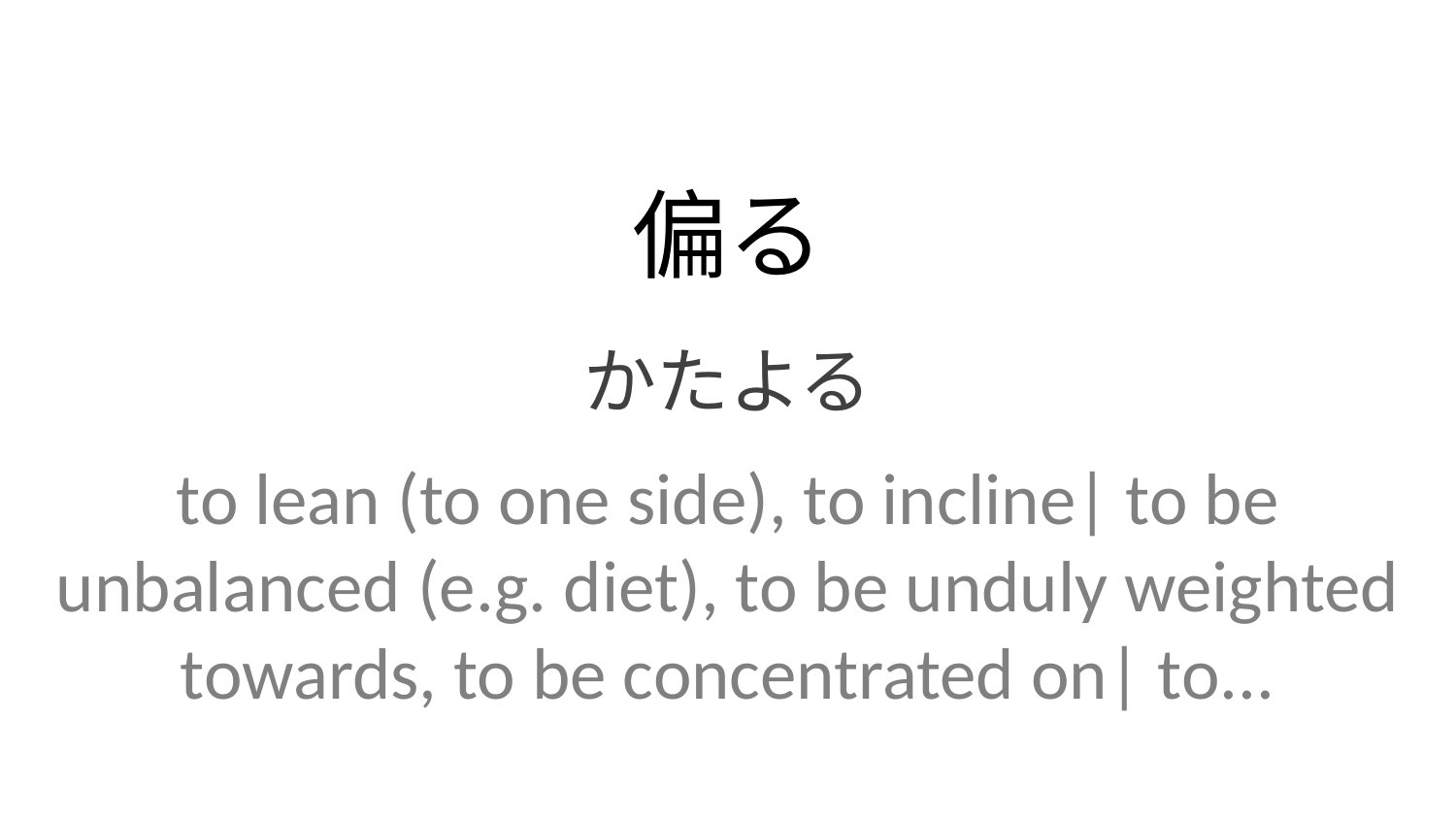

偏る

かたよる
to lean (to one side), to incline| to be unbalanced (e.g. diet), to be unduly weighted towards, to be concentrated on| to...